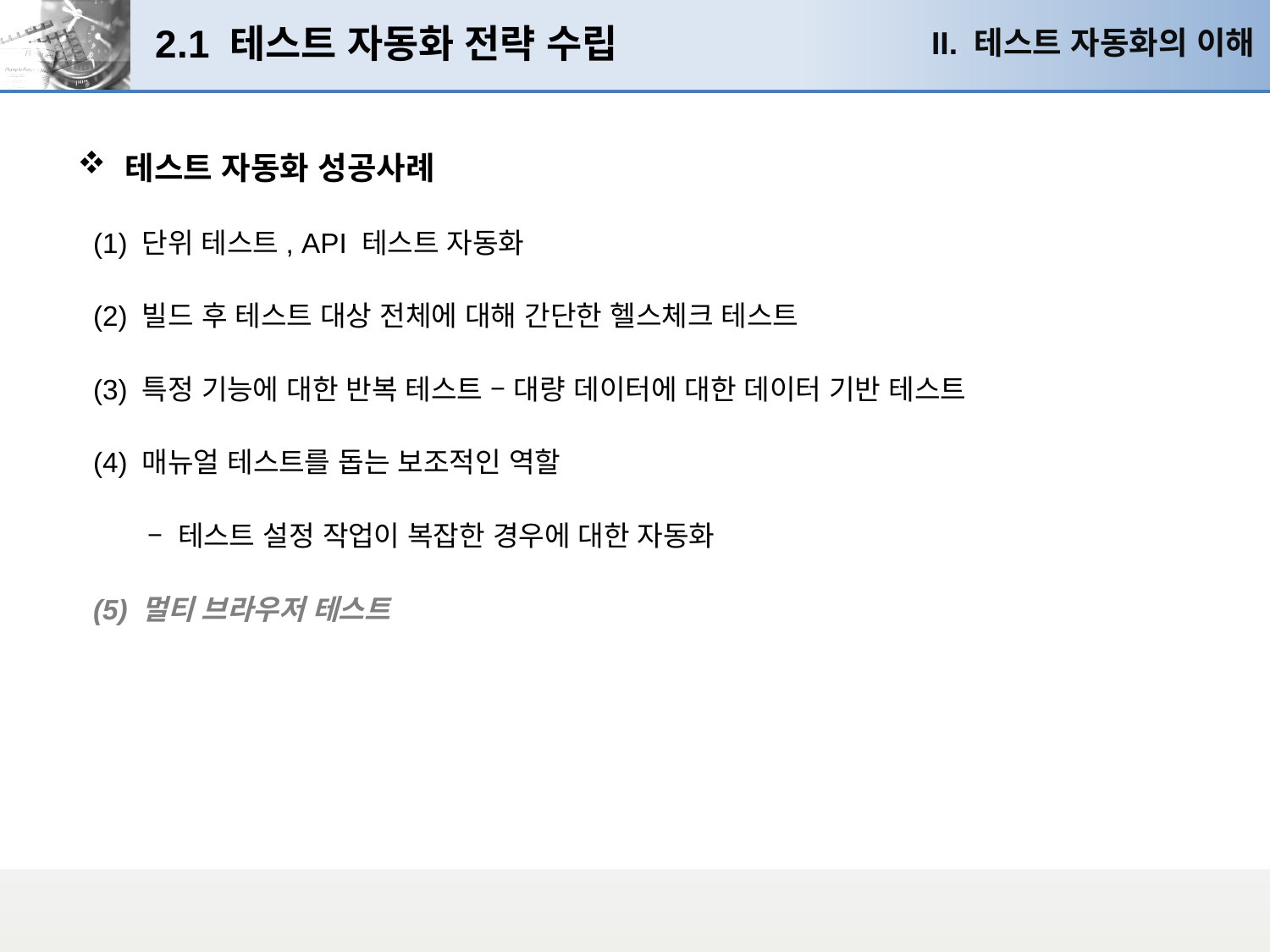

# 2.1 테스트 자동화 전략 수립
II. 테스트 자동화의 이해
테스트 자동화 성공사례
  (1) 단위 테스트, API 테스트 자동화
  (2) 빌드 후 테스트 대상 전체에 대해 간단한 헬스체크 테스트
  (3) 특정 기능에 대한 반복 테스트 – 대량 데이터에 대한 데이터 기반 테스트
  (4) 매뉴얼 테스트를 돕는 보조적인 역할
         – 테스트 설정 작업이 복잡한 경우에 대한 자동화
  (5) 멀티 브라우저 테스트